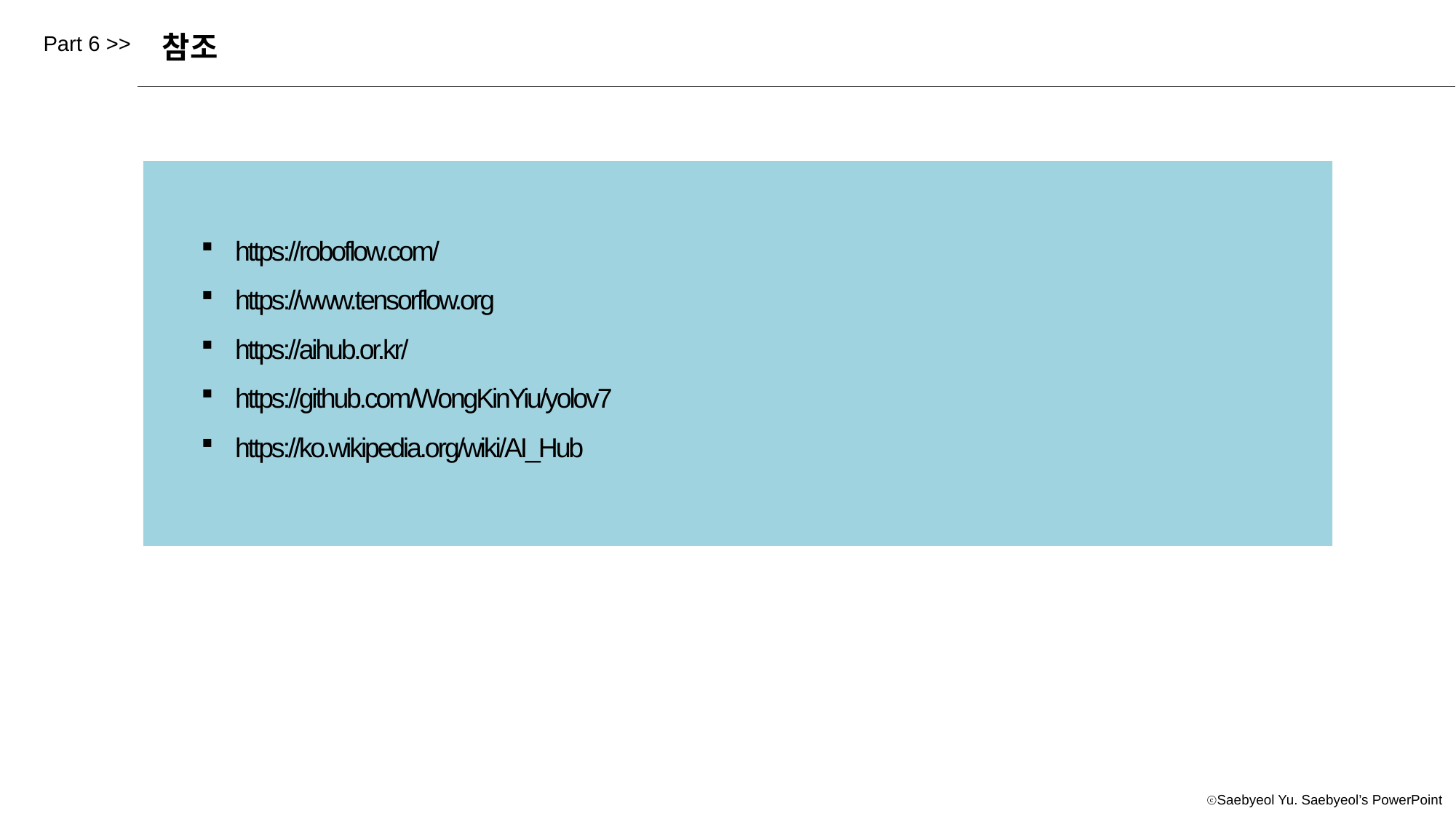

참조
Part 6 >>

https://roboflow.com/
https://www.tensorflow.org
https://aihub.or.kr/
https://github.com/WongKinYiu/yolov7
https://ko.wikipedia.org/wiki/AI_Hub